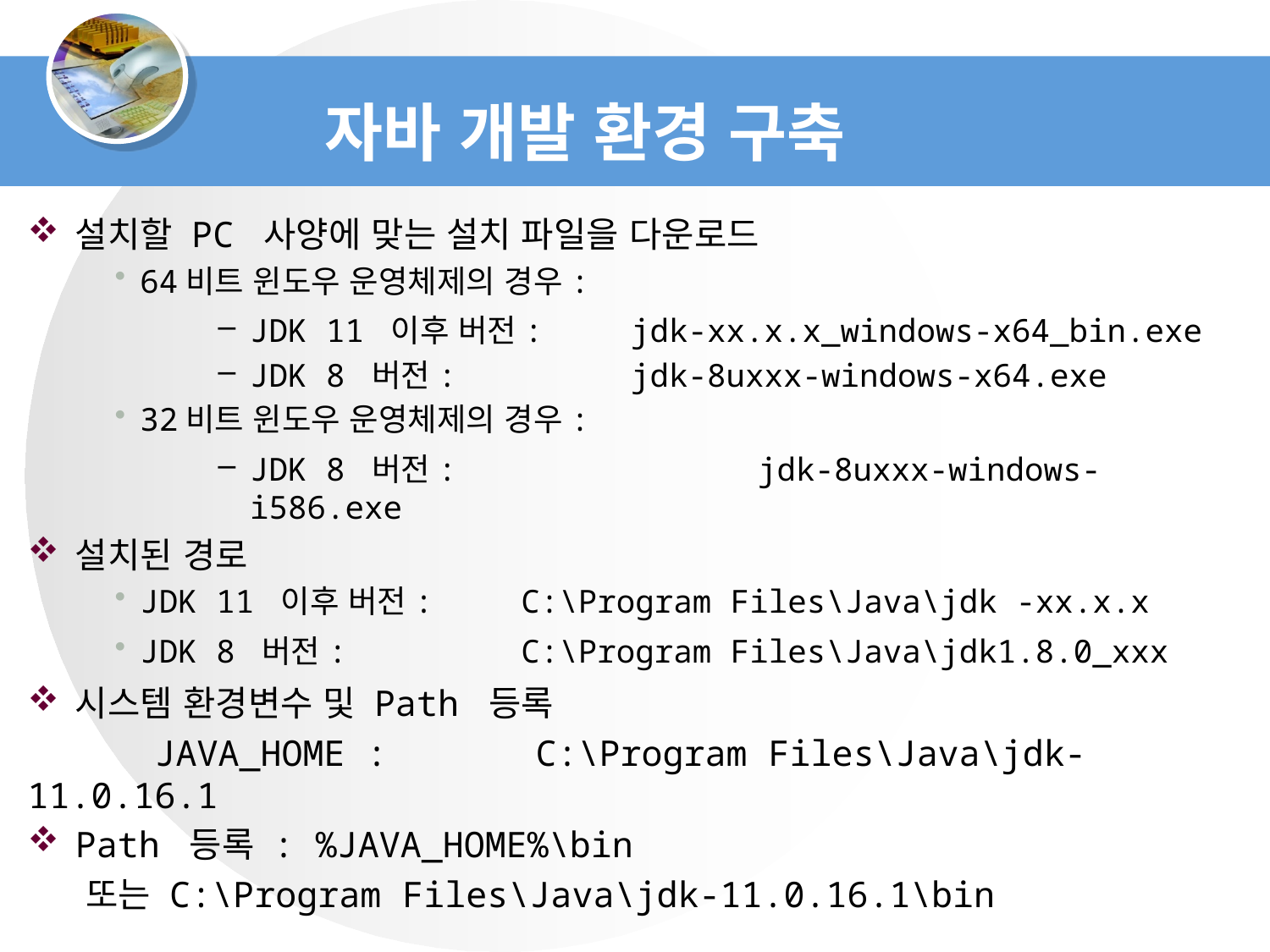

# 자바 개발 환경 구축
설치할 PC 사양에 맞는 설치 파일을 다운로드
64비트 윈도우 운영체제의 경우:
JDK 11 이후 버전: 	jdk-xx.x.x_windows-x64_bin.exe
JDK 8 버전:		jdk-8uxxx-windows-x64.exe
32비트 윈도우 운영체제의 경우:
JDK 8 버전:   		jdk-8uxxx-windows-i586.exe
설치된 경로
JDK 11 이후 버전: 	C:\Program Files\Java\jdk -xx.x.x
JDK 8 버전: 		C:\Program Files\Java\jdk1.8.0_xxx
시스템 환경변수 및 Path 등록
      JAVA_HOME : 	C:\Program Files\Java\jdk-11.0.16.1
Path 등록 : %JAVA_HOME%\bin
     또는 C:\Program Files\Java\jdk-11.0.16.1\bin